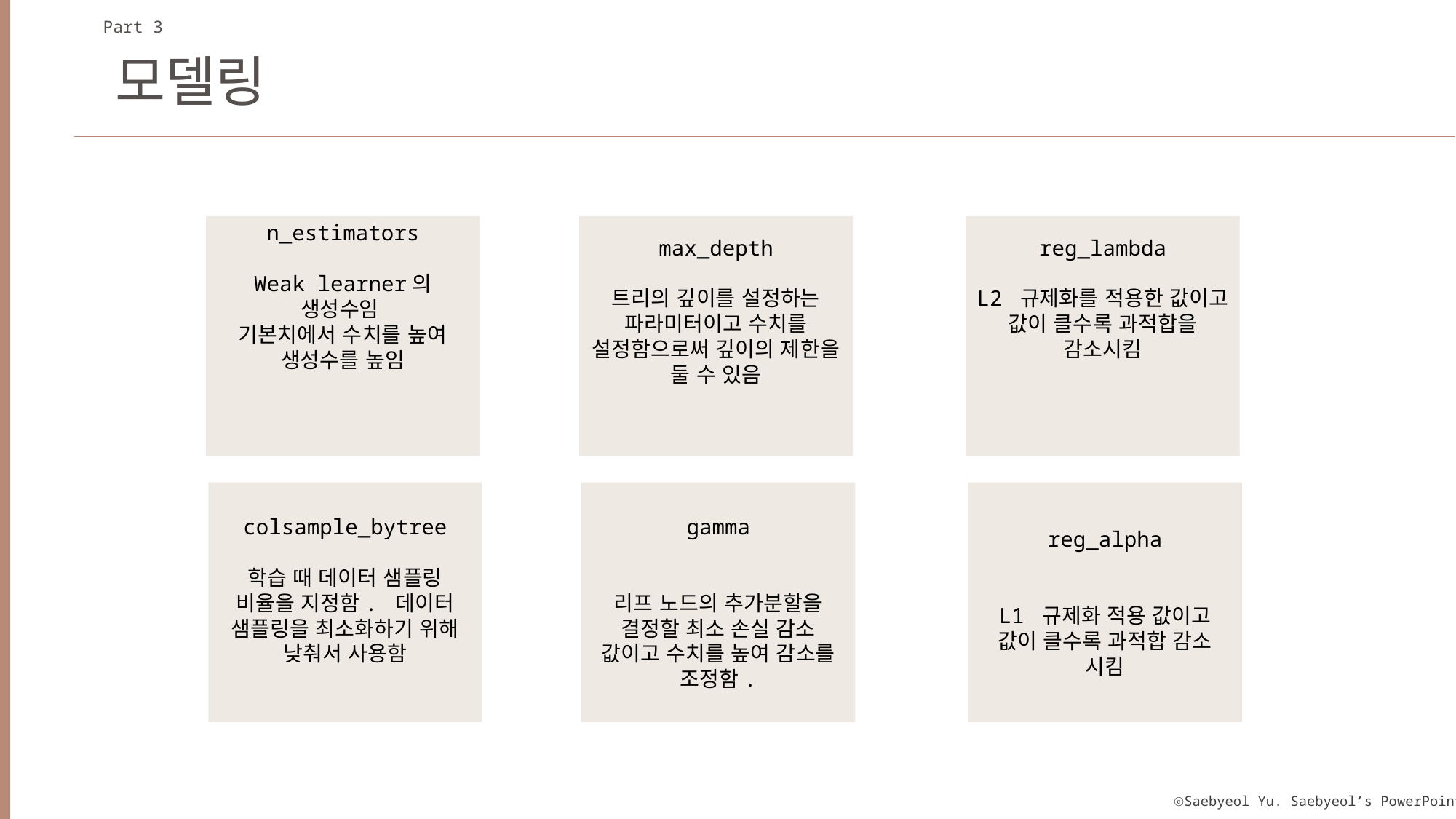

Part 3
모델링

n_estimators

Weak learner의 생성수임
기본치에서 수치를 높여 생성수를 높임

max_depth

트리의 깊이를 설정하는 파라미터이고 수치를 설정함으로써 깊이의 제한을 둘 수 있음

reg_lambda

L2 규제화를 적용한 값이고 값이 클수록 과적합을 감소시킴

colsample_bytree

학습 때 데이터 샘플링 비율을 지정함. 데이터 샘플링을 최소화하기 위해 낮춰서 사용함

gamma

리프 노드의 추가분할을 결정할 최소 손실 감소 값이고 수치를 높여 감소를 조정함.
reg_alpha

L1 규제화 적용 값이고 값이 클수록 과적합 감소 시킴